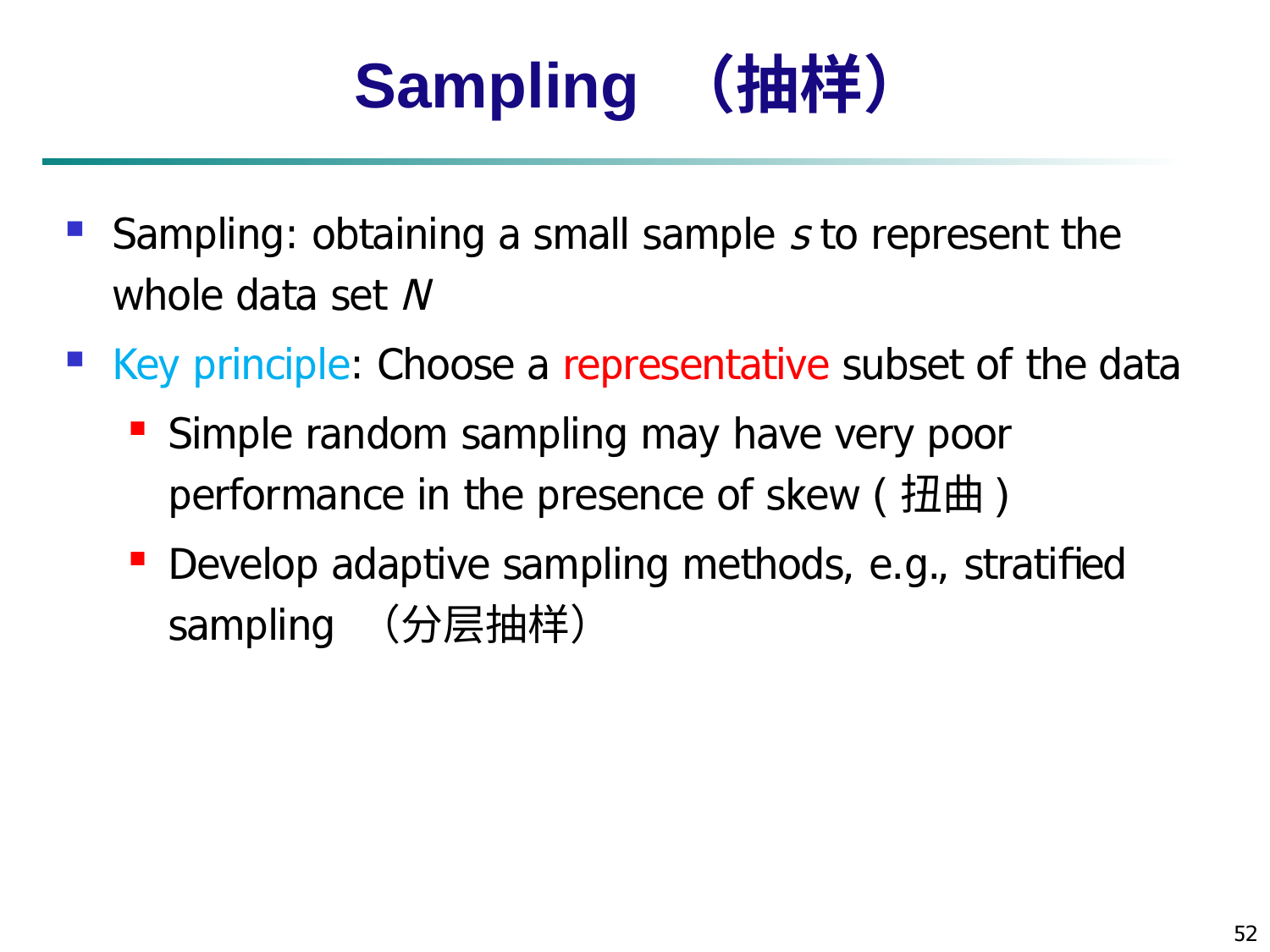

# Sampling （抽样）
Sampling: obtaining a small sample s to represent the whole data set N
Key principle: Choose a representative subset of the data
Simple random sampling may have very poor performance in the presence of skew (扭曲)
Develop adaptive sampling methods, e.g., stratified sampling （分层抽样）
52